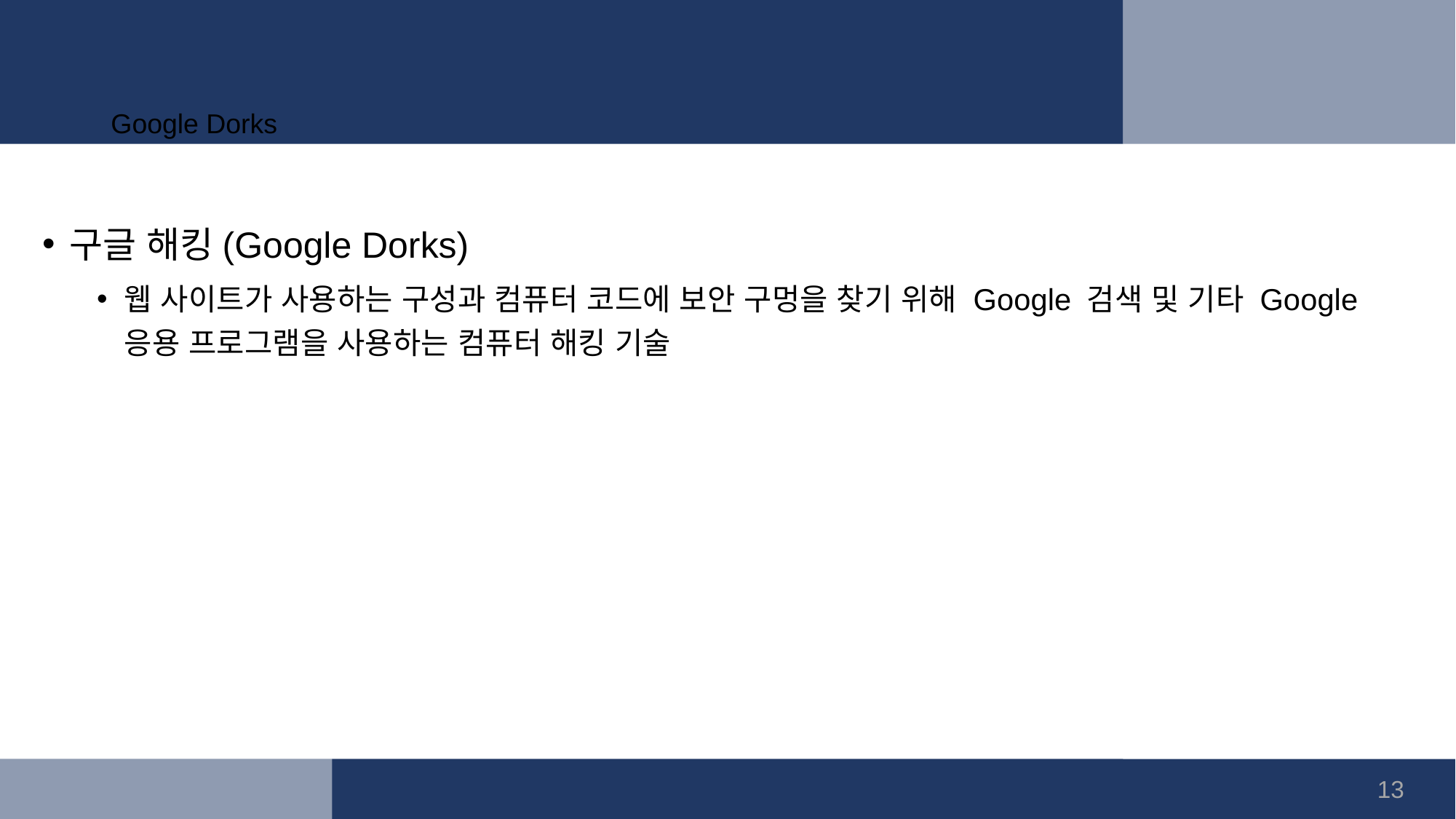

# Google Dorks
구글 해킹(Google Dorks)
웹 사이트가 사용하는 구성과 컴퓨터 코드에 보안 구멍을 찾기 위해 Google 검색 및 기타 Google 응용 프로그램을 사용하는 컴퓨터 해킹 기술
13